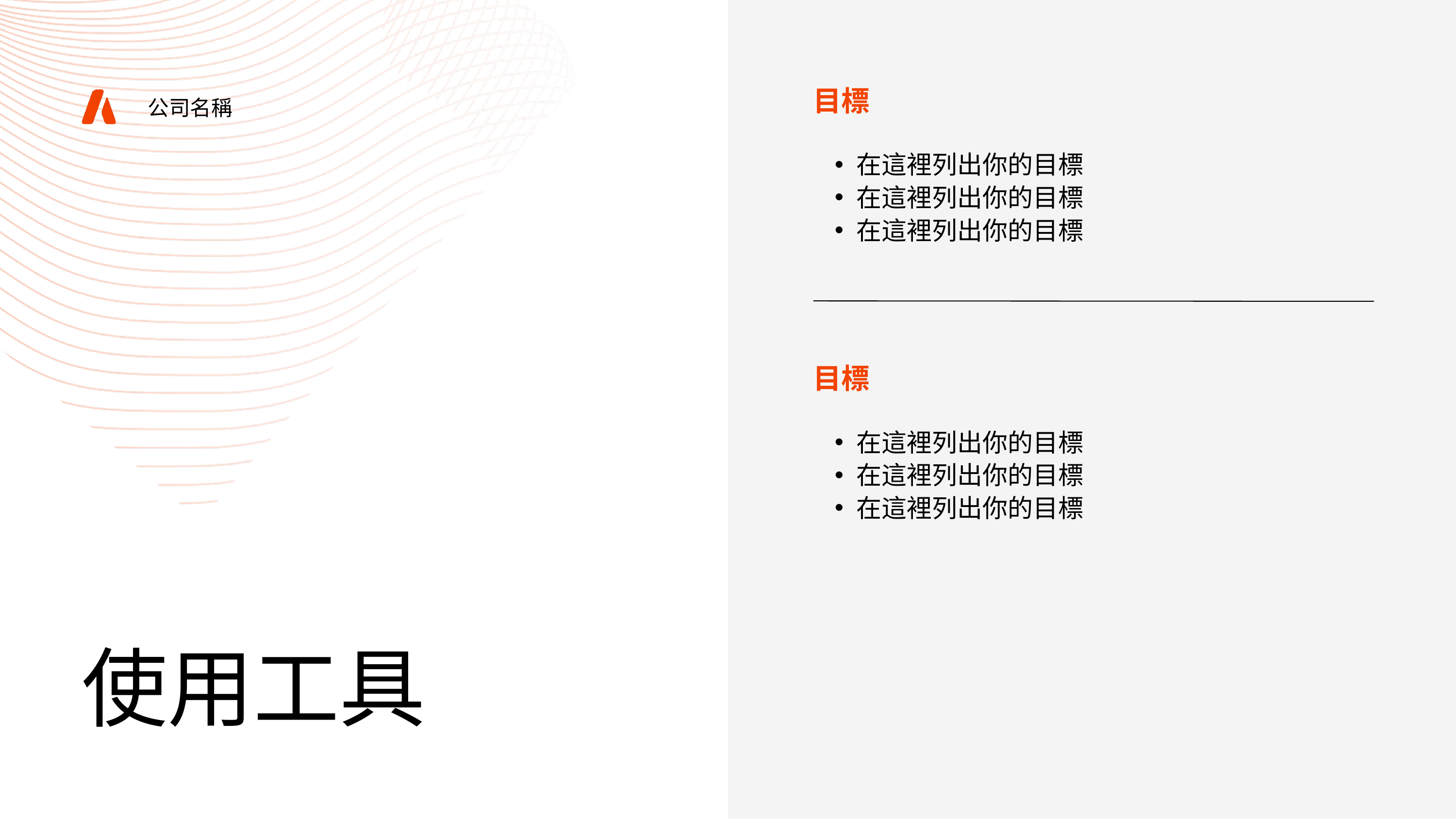

目標
在這裡列出你的目標
在這裡列出你的目標
在這裡列出你的目標

目標
在這裡列出你的目標
在這裡列出你的目標
在這裡列出你的目標

公司名稱
使用工具